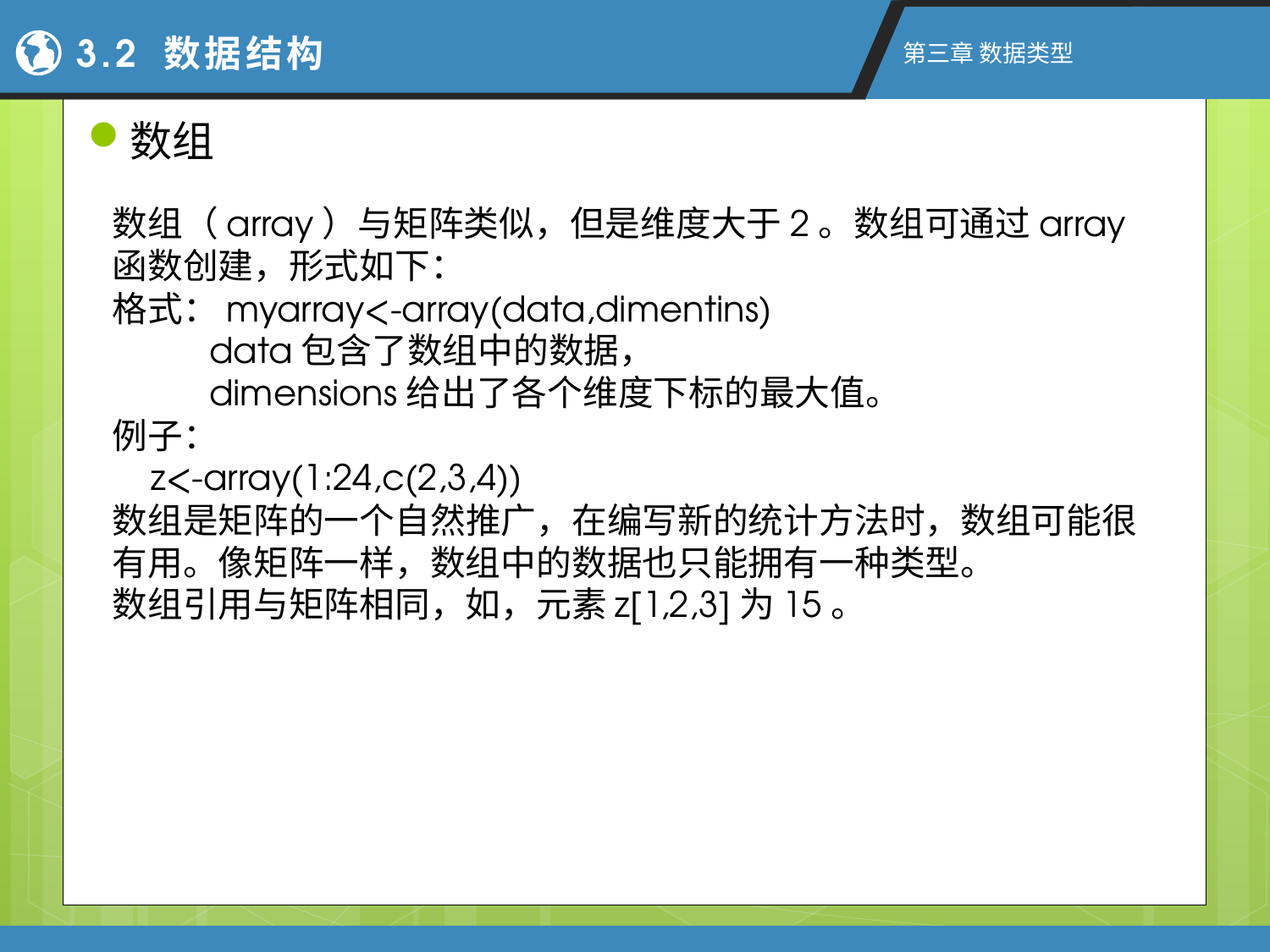

2.1新手上路
3.2 数据结构

第二章 R语言入门
第三章 数据类型
数组
数组（array）与矩阵类似，但是维度大于2。数组可通过array函数创建，形式如下：
格式：myarray<-array(data,dimentins)
          data包含了数组中的数据，
          dimensions给出了各个维度下标的最大值。
例子：
    z<-array(1:24,c(2,3,4))
数组是矩阵的一个自然推广，在编写新的统计方法时，数组可能很有用。像矩阵一样，数组中的数据也只能拥有一种类型。
数组引用与矩阵相同，如，元素z[1,2,3]为15。